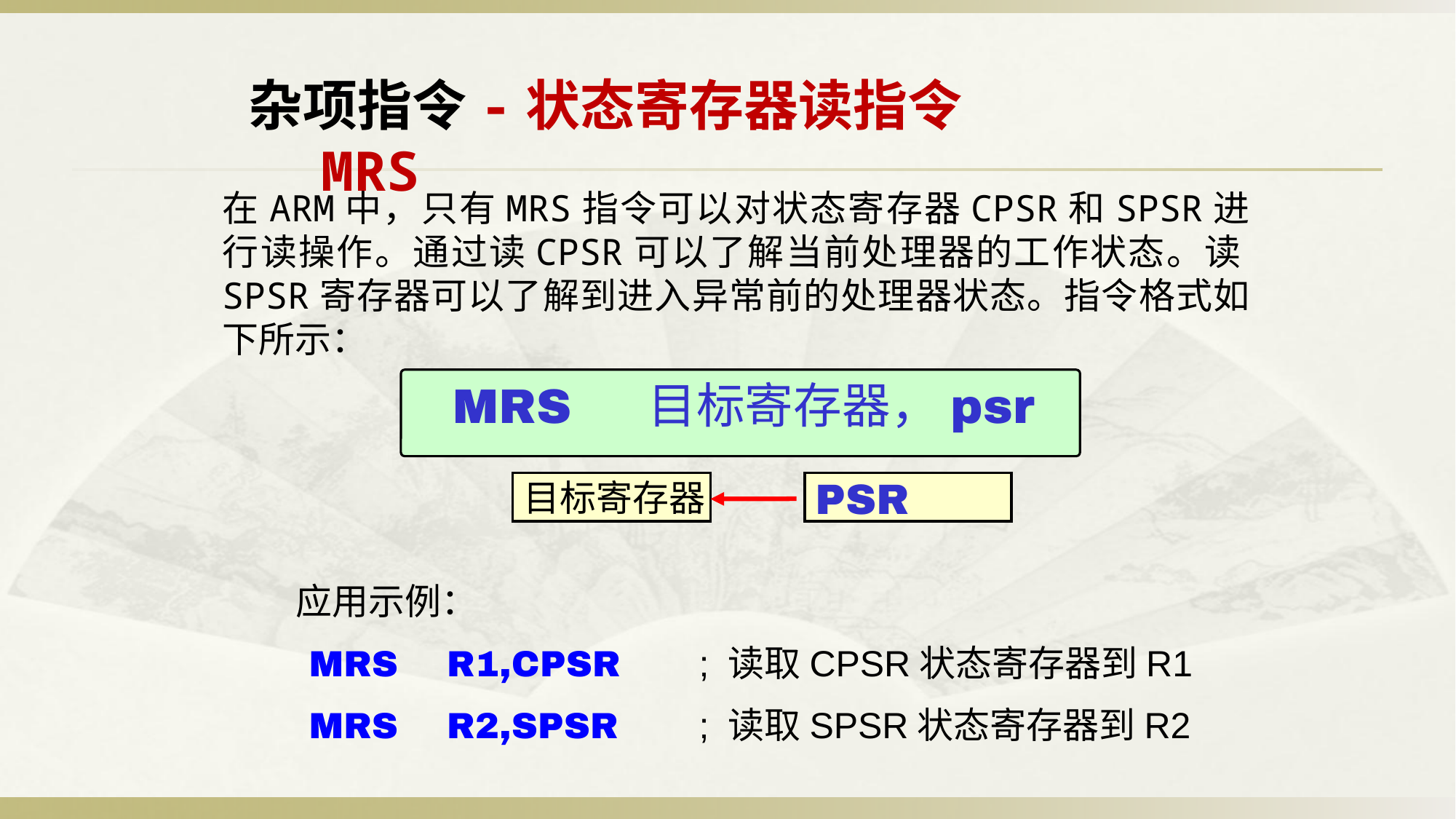

杂项指令-状态寄存器读指令MRS
在ARM中，只有MRS指令可以对状态寄存器CPSR和SPSR进行读操作。通过读CPSR可以了解当前处理器的工作状态。读SPSR寄存器可以了解到进入异常前的处理器状态。指令格式如下所示：

MRS    目标寄存器，psr
目标寄存器
PSR

        应用示例：
    MRS    R1,CPSR	    ; 读取CPSR状态寄存器到R1
    MRS    R2,SPSR	    ; 读取SPSR状态寄存器到R2